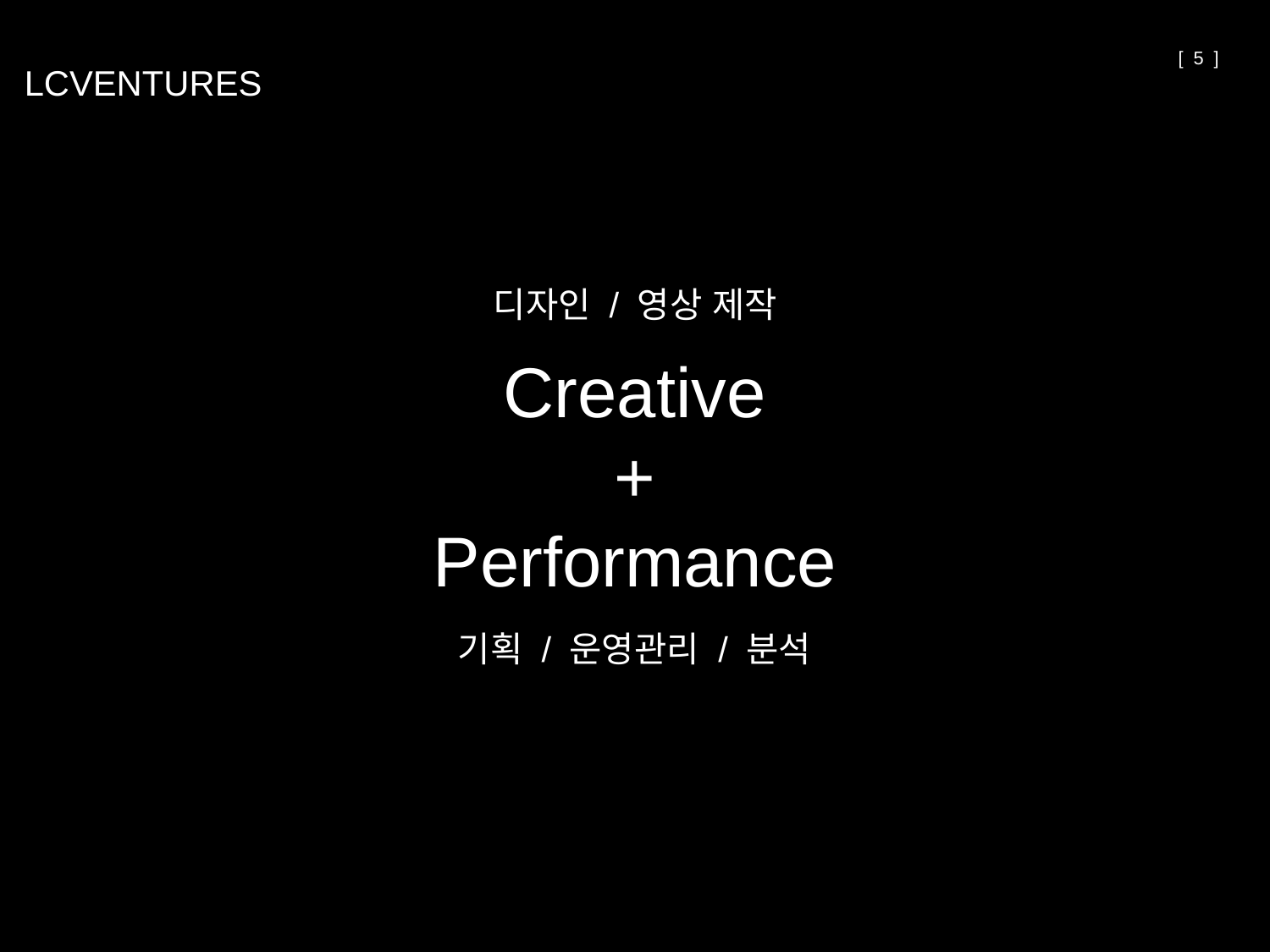

[  5  ]
LCVENTURES
디자인 / 영상 제작
Creative
+
Performance
기획 / 운영관리 / 분석